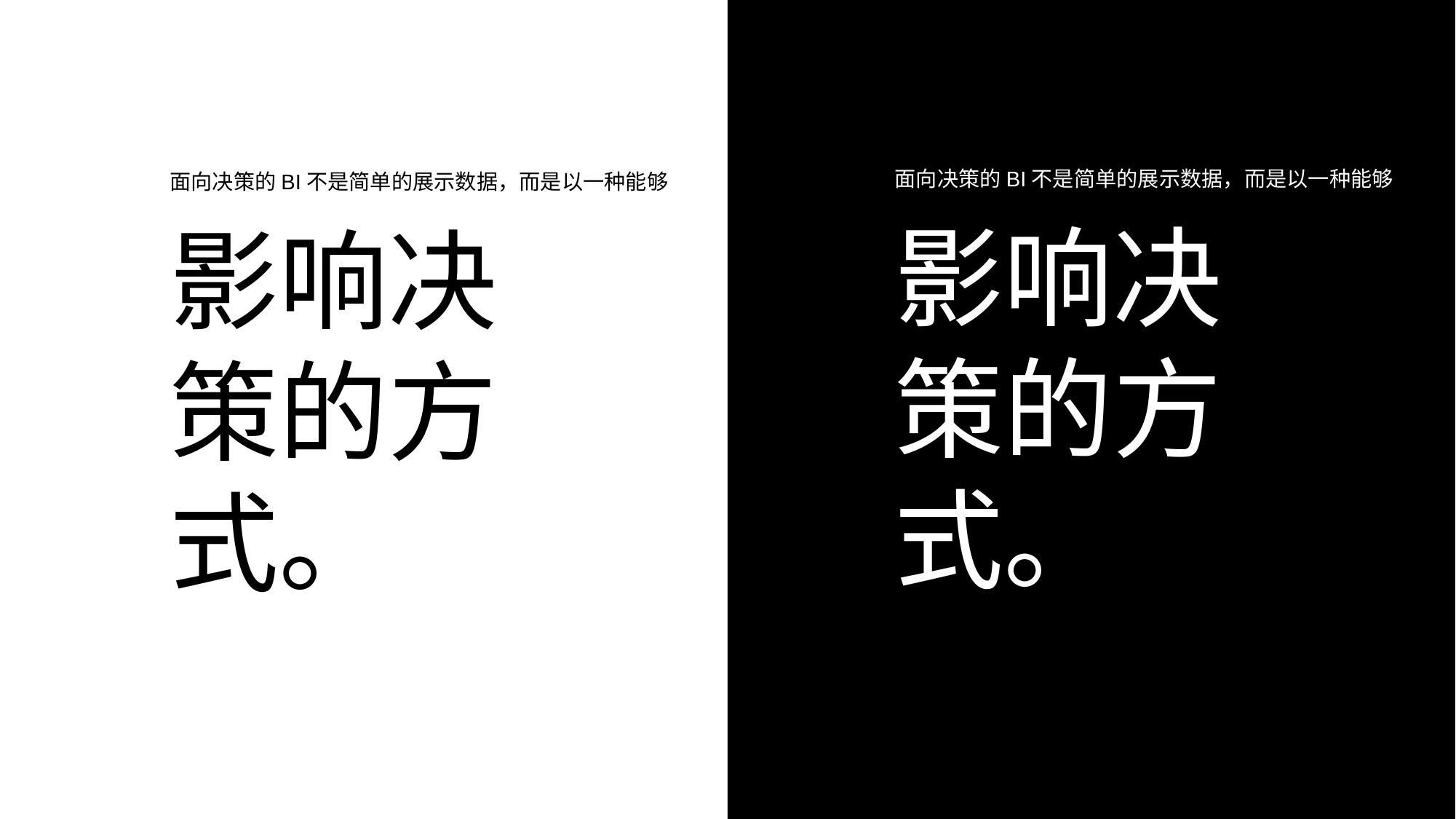

面向决策的BI不是简单的展示数据，而是以一种能够
面向决策的BI不是简单的展示数据，而是以一种能够
影响决策的方式。
影响决策的方式。